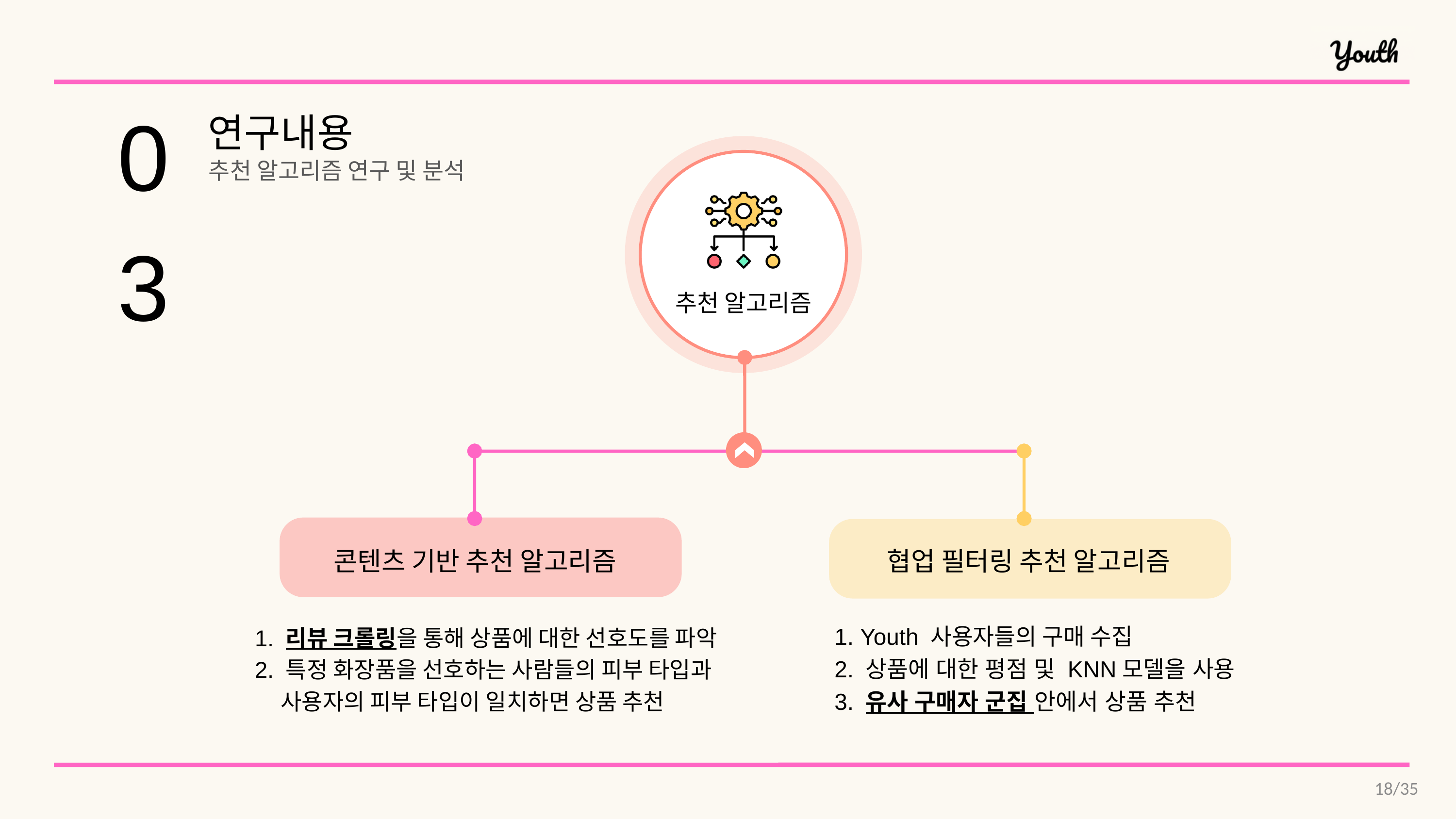

03

연구내용

추천 알고리즘

추천 알고리즘 연구 및 분석

협업 필터링 추천 알고리즘
콘텐츠 기반 추천 알고리즘
1. 리뷰 크롤링을 통해 상품에 대한 선호도를 파악
2. 특정 화장품을 선호하는 사람들의 피부 타입과
    사용자의 피부 타입이 일치하면 상품 추천
1. Youth 사용자들의 구매 수집
2. 상품에 대한 평점 및 KNN모델을 사용
3. 유사 구매자 군집 안에서 상품 추천

18/35